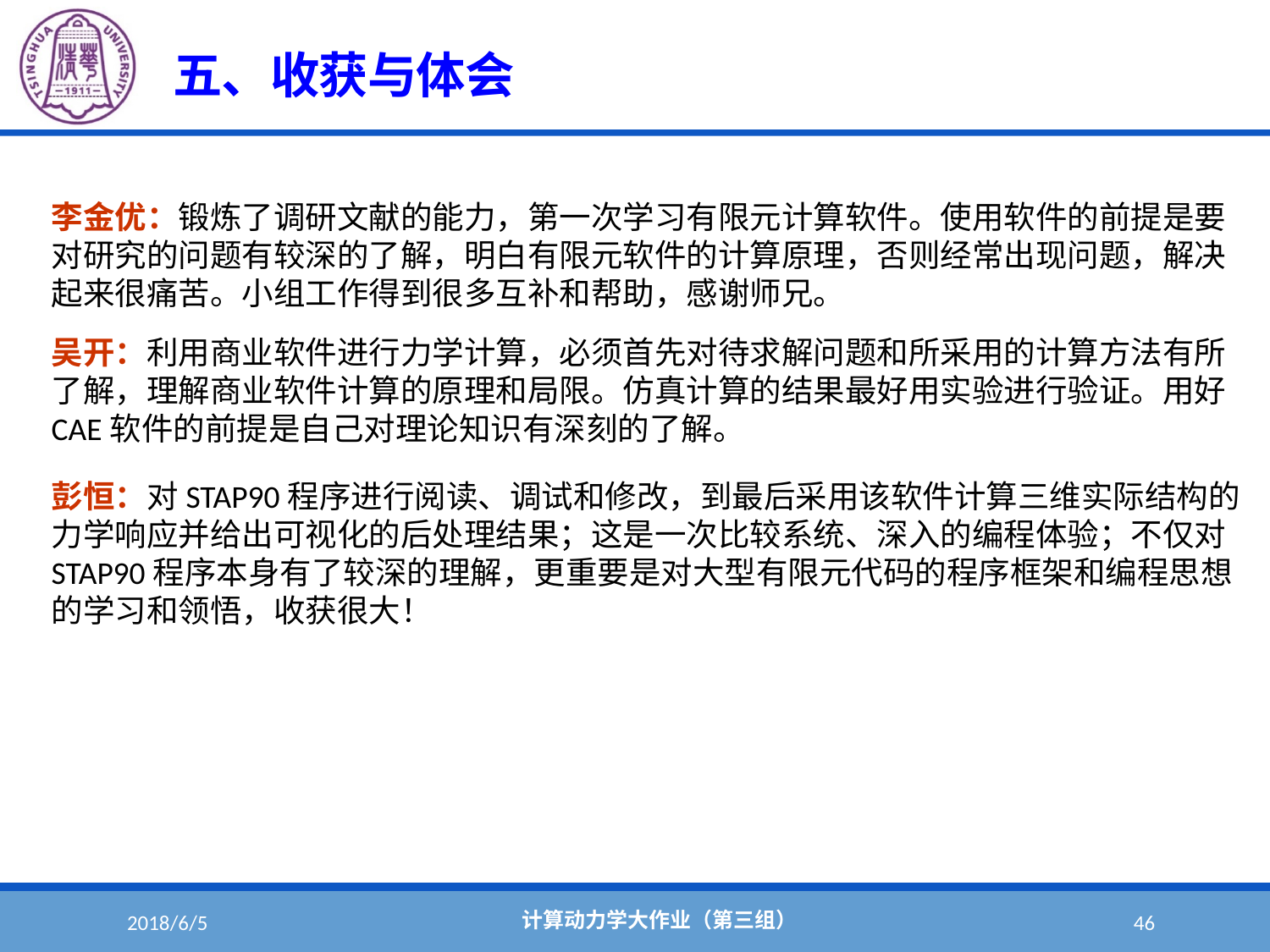

#
五、收获与体会
李金优：锻炼了调研文献的能力，第一次学习有限元计算软件。使用软件的前提是要对研究的问题有较深的了解，明白有限元软件的计算原理，否则经常出现问题，解决起来很痛苦。小组工作得到很多互补和帮助，感谢师兄。
吴开：利用商业软件进行力学计算，必须首先对待求解问题和所采用的计算方法有所了解，理解商业软件计算的原理和局限。仿真计算的结果最好用实验进行验证。用好CAE软件的前提是自己对理论知识有深刻的了解。
彭恒：对STAP90程序进行阅读、调试和修改，到最后采用该软件计算三维实际结构的力学响应并给出可视化的后处理结果；这是一次比较系统、深入的编程体验；不仅对STAP90程序本身有了较深的理解，更重要是对大型有限元代码的程序框架和编程思想的学习和领悟，收获很大！
计算动力学大作业（第三组）
2018/6/5
46